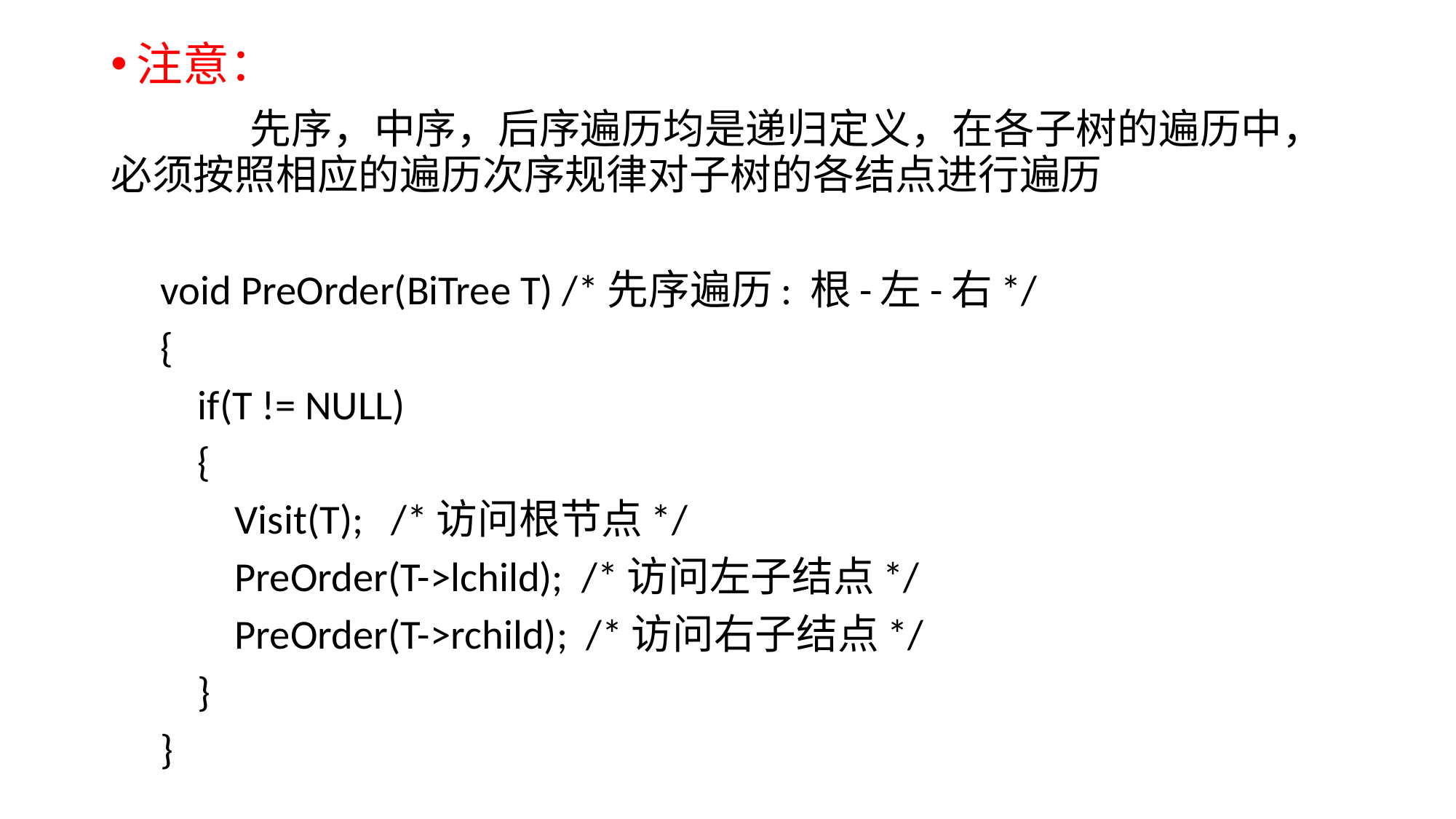

注意：
　　　先序，中序，后序遍历均是递归定义，在各子树的遍历中，必须按照相应的遍历次序规律对子树的各结点进行遍历

　void PreOrder(BiTree T) /*先序遍历: 根-左-右*/
　{
　    if(T != NULL)
　    {
　        Visit(T);   /*访问根节点*/
　        PreOrder(T->lchild);  /*访问左子结点*/
　        PreOrder(T->rchild);  /*访问右子结点*/
　    }
　}